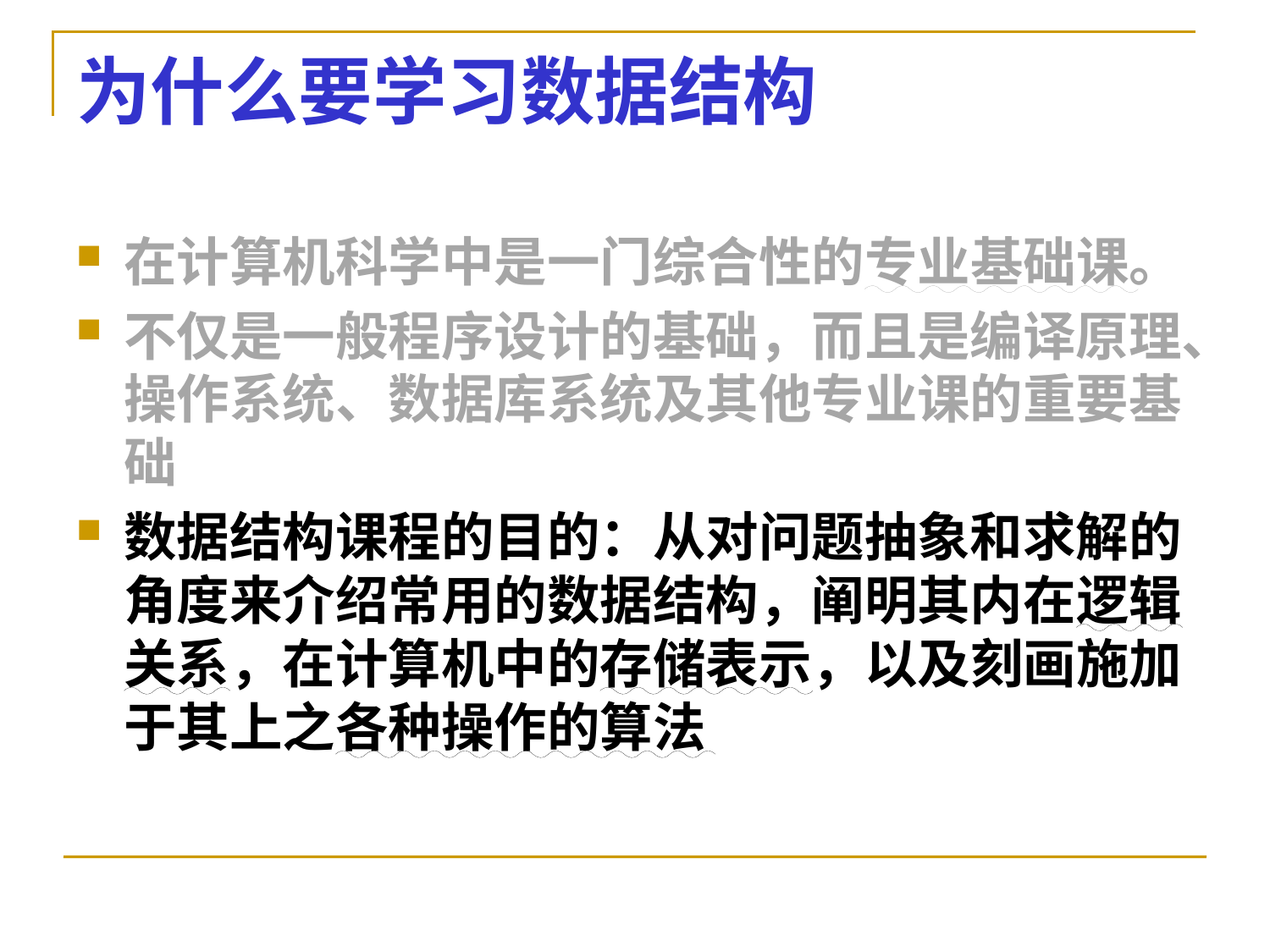

# 为什么要学习数据结构
在计算机科学中是一门综合性的专业基础课。
不仅是一般程序设计的基础，而且是编译原理、操作系统、数据库系统及其他专业课的重要基础
数据结构课程的目的：从对问题抽象和求解的角度来介绍常用的数据结构，阐明其内在逻辑关系，在计算机中的存储表示，以及刻画施加于其上之各种操作的算法